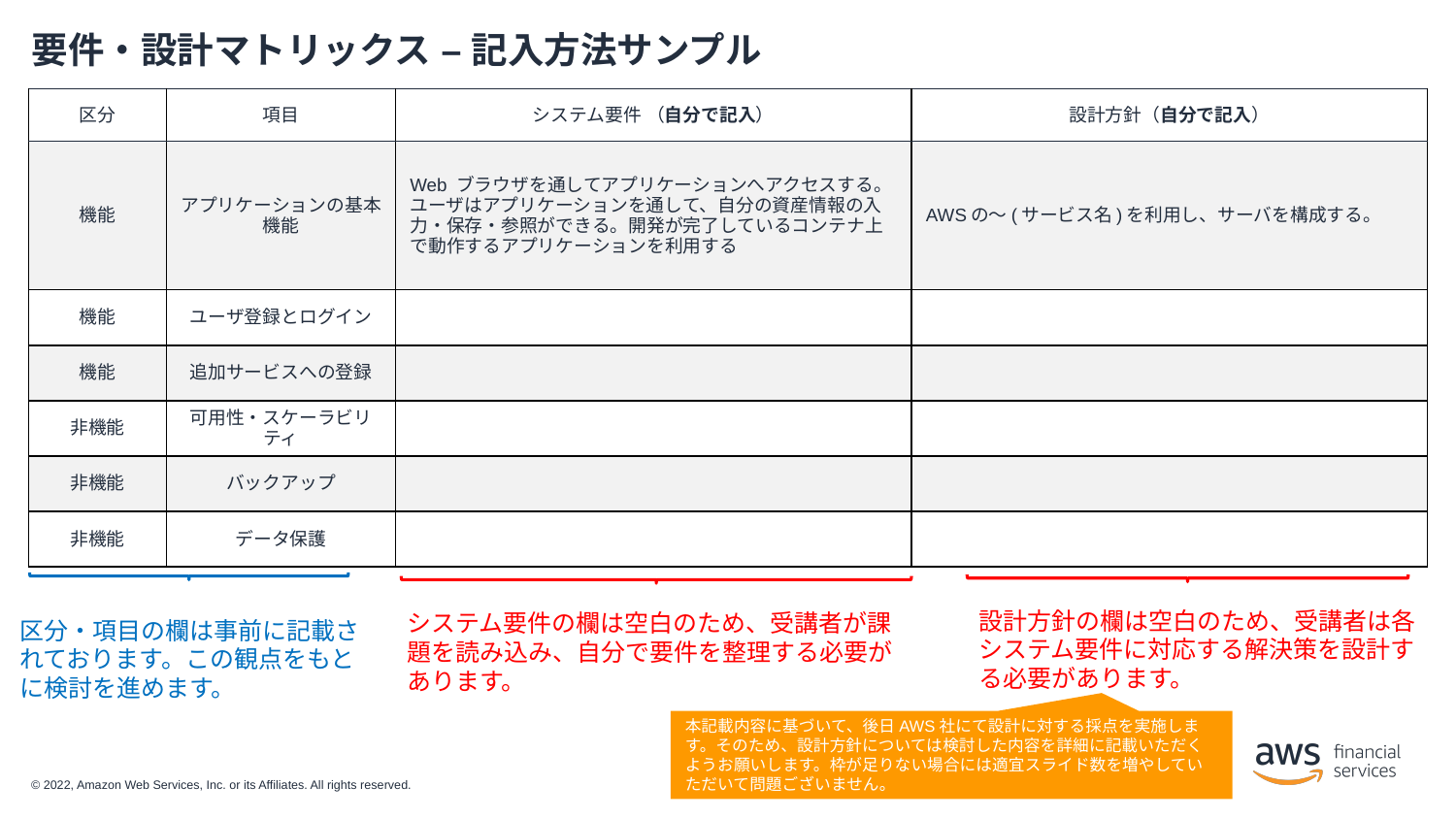

# 要件・設計マトリックス – 記入方法サンプル
| 区分 | 項目 | システム要件 （自分で記入） | 設計方針（自分で記入） |
| --- | --- | --- | --- |
| 機能 | アプリケーションの基本機能 | Web ブラウザを通してアプリケーションへアクセスする。ユーザはアプリケーションを通して、自分の資産情報の入力・保存・参照ができる。開発が完了しているコンテナ上で動作するアプリケーションを利用する | AWSの〜(サービス名)を利用し、サーバを構成する。 |
| 機能 | ユーザ登録とログイン |  |  |
| 機能 | 追加サービスへの登録 |  |  |
| 非機能 | 可用性・スケーラビリティ |  |  |
| 非機能 | バックアップ |  |  |
| 非機能 | データ保護 |  |  |

設計方針の欄は空白のため、受講者は各システム要件に対応する解決策を設計する必要があります。
システム要件の欄は空白のため、受講者が課題を読み込み、自分で要件を整理する必要があります。
区分・項目の欄は事前に記載されております。この観点をもとに検討を進めます。
本記載内容に基づいて、後日AWS社にて設計に対する採点を実施します。そのため、設計方針については検討した内容を詳細に記載いただくようお願いします。枠が足りない場合には適宜スライド数を増やしていただいて問題ございません。